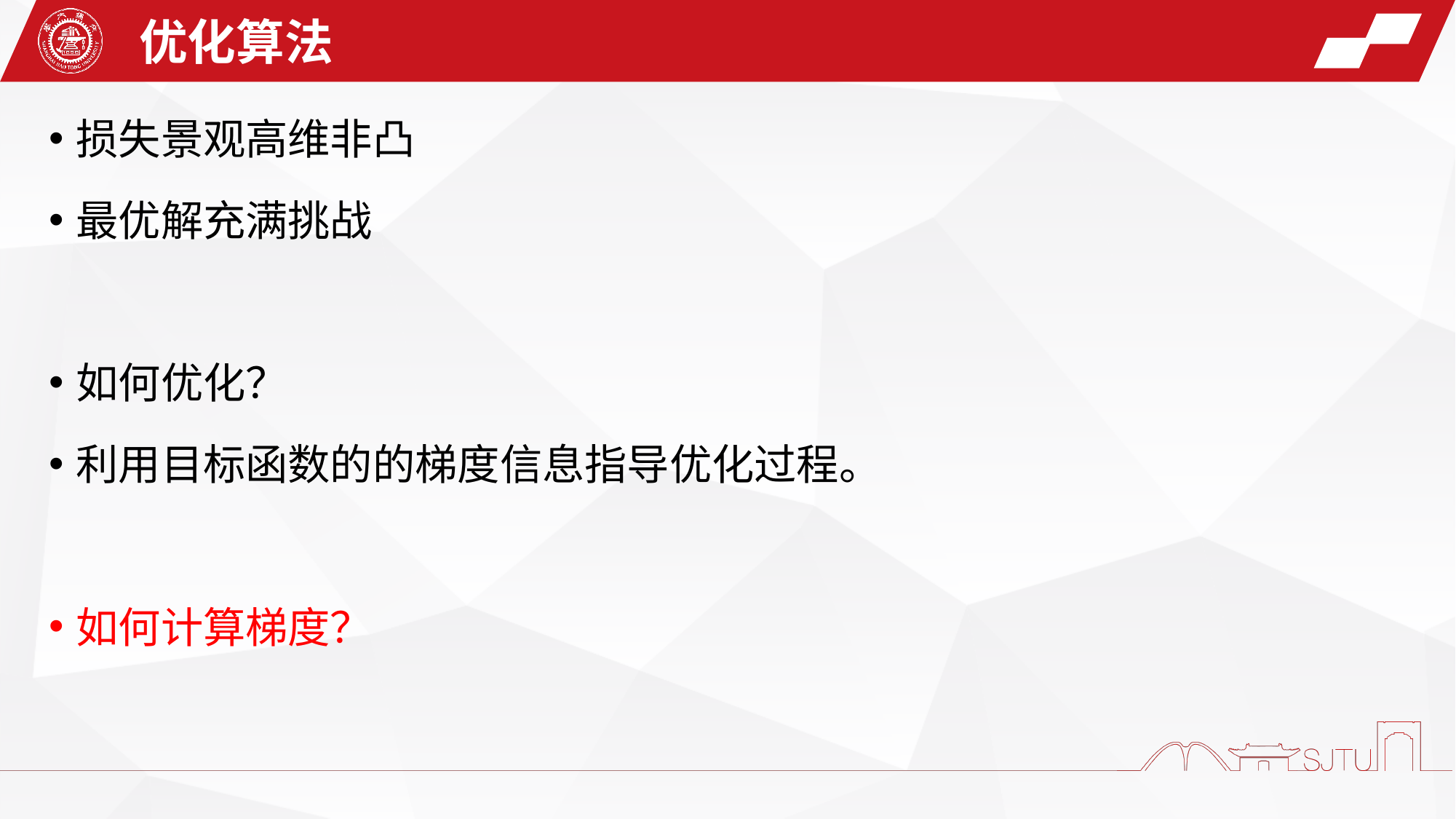

优化算法
损失景观高维非凸
最优解充满挑战

如何优化？
利用目标函数的的梯度信息指导优化过程。

如何计算梯度？